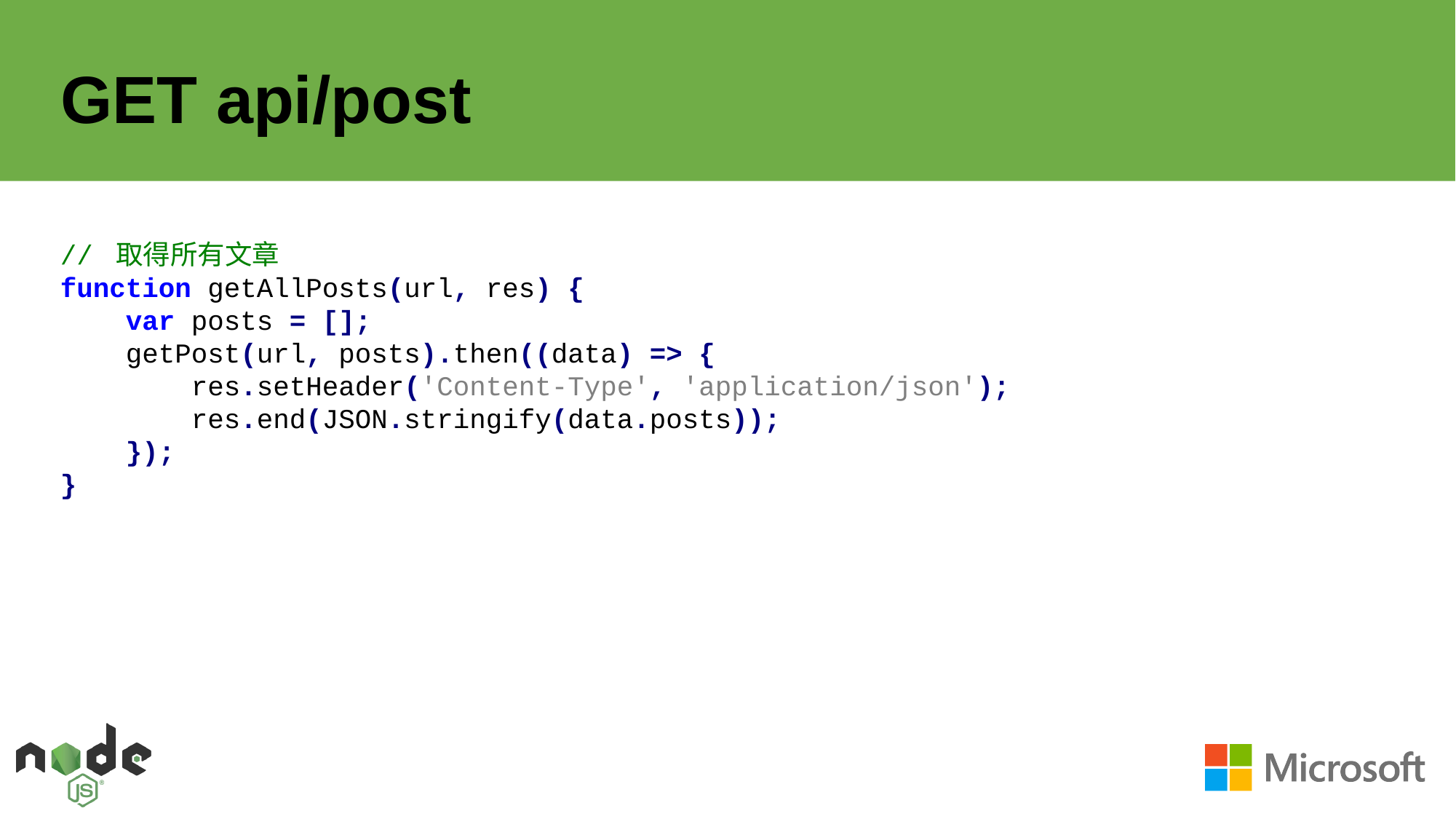

# GET api/post
// 取得所有文章
function getAllPosts(url, res) {
    var posts = [];
    getPost(url, posts).then((data) => {
        res.setHeader('Content-Type', 'application/json');
        res.end(JSON.stringify(data.posts));
    });
}